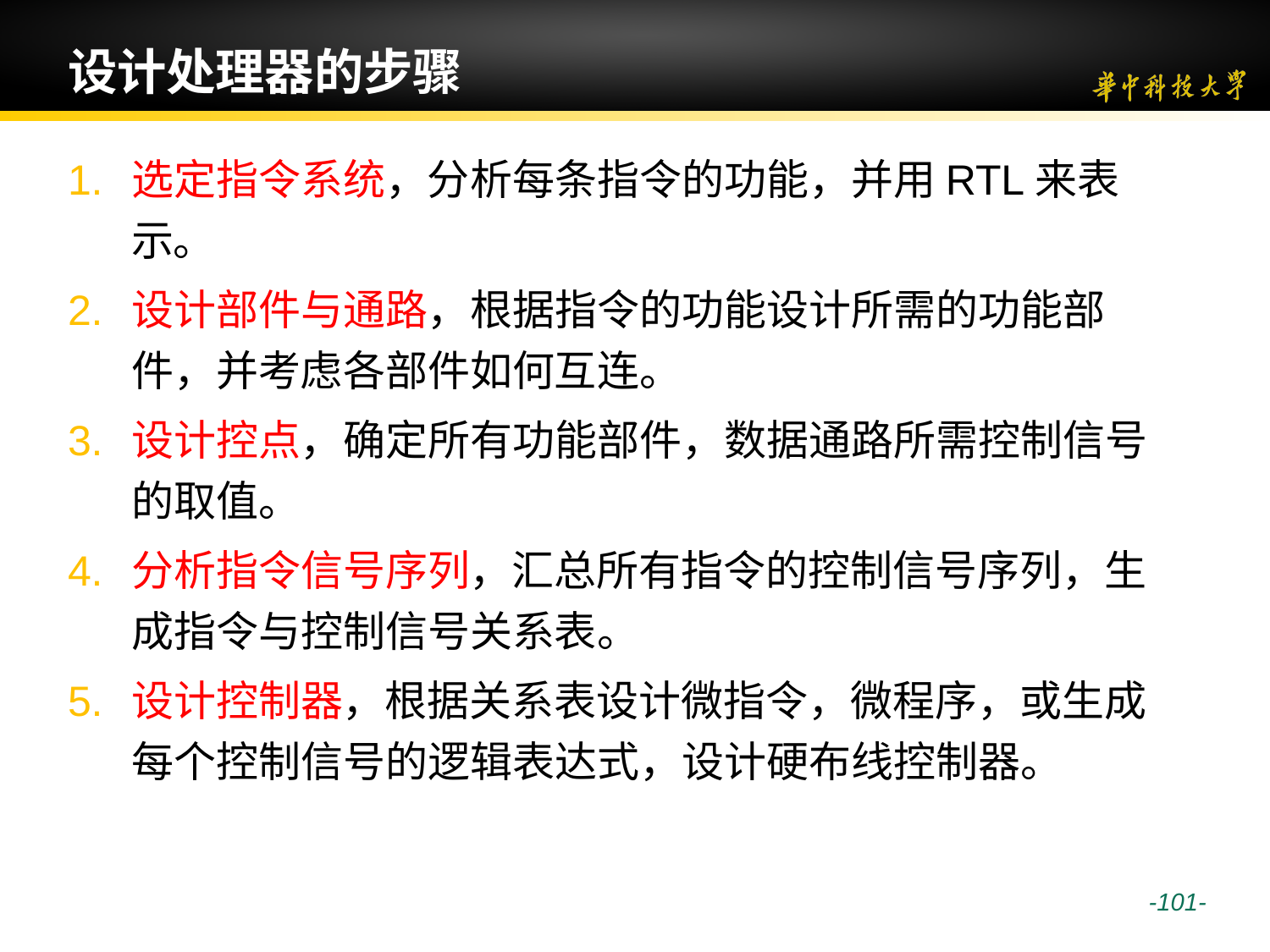

# 设计处理器的步骤
选定指令系统，分析每条指令的功能，并用RTL来表示。
设计部件与通路，根据指令的功能设计所需的功能部件，并考虑各部件如何互连。
设计控点，确定所有功能部件，数据通路所需控制信号的取值。
分析指令信号序列，汇总所有指令的控制信号序列，生成指令与控制信号关系表。
设计控制器，根据关系表设计微指令，微程序，或生成每个控制信号的逻辑表达式，设计硬布线控制器。

 -101-